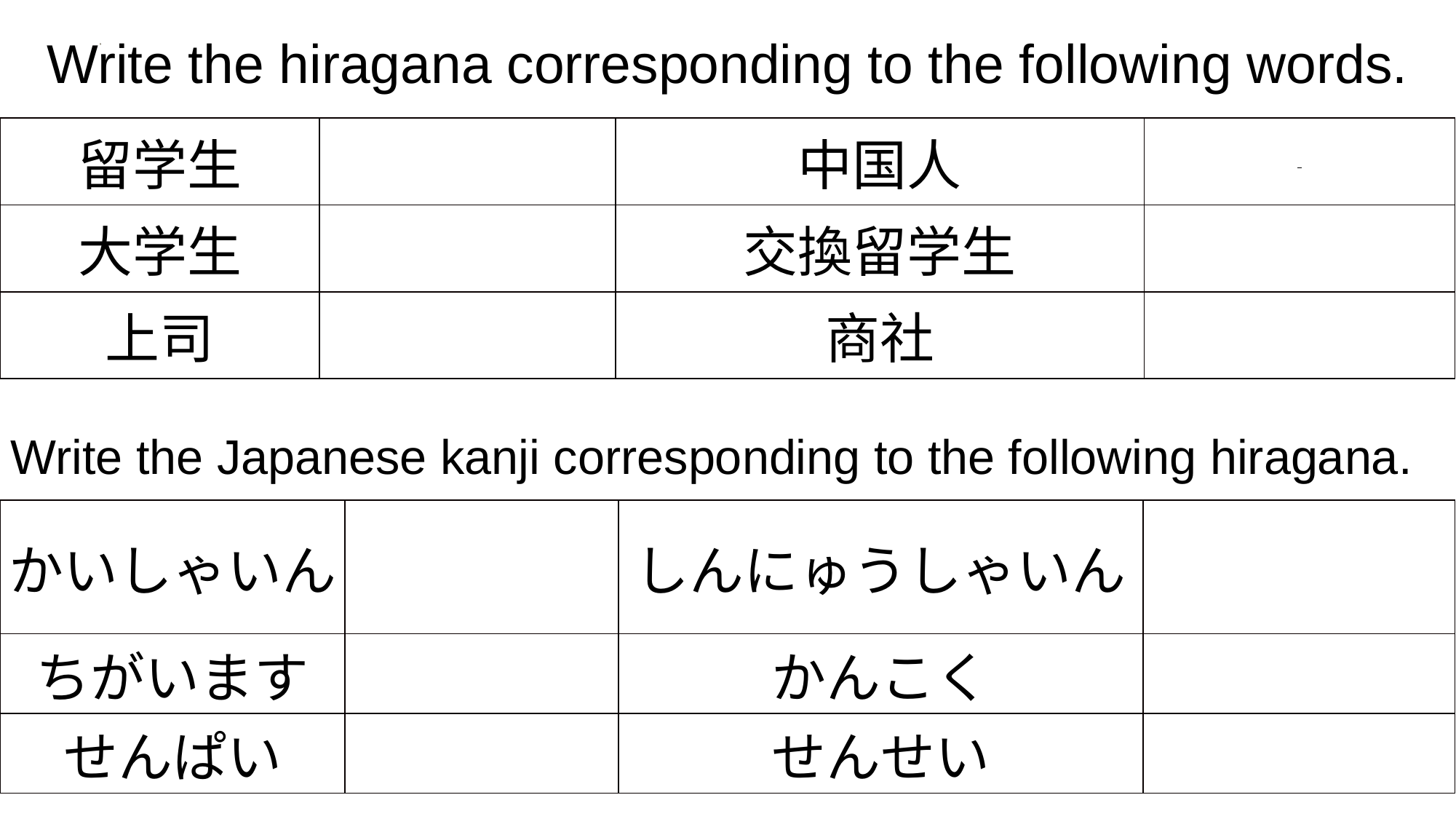

Write the hiragana corresponding to the following words.
| 留学生 |  | 中国人 |  |
| --- | --- | --- | --- |
| 大学生 |  | 交換留学生 |  |
| 上司 |  | 商社 |  |
Write the Japanese kanji corresponding to the following hiragana.
| かいしゃいん |  | しんにゅうしゃいん |  |
| --- | --- | --- | --- |
| ちがいます |  | かんこく |  |
| せんぱい |  | せんせい |  |